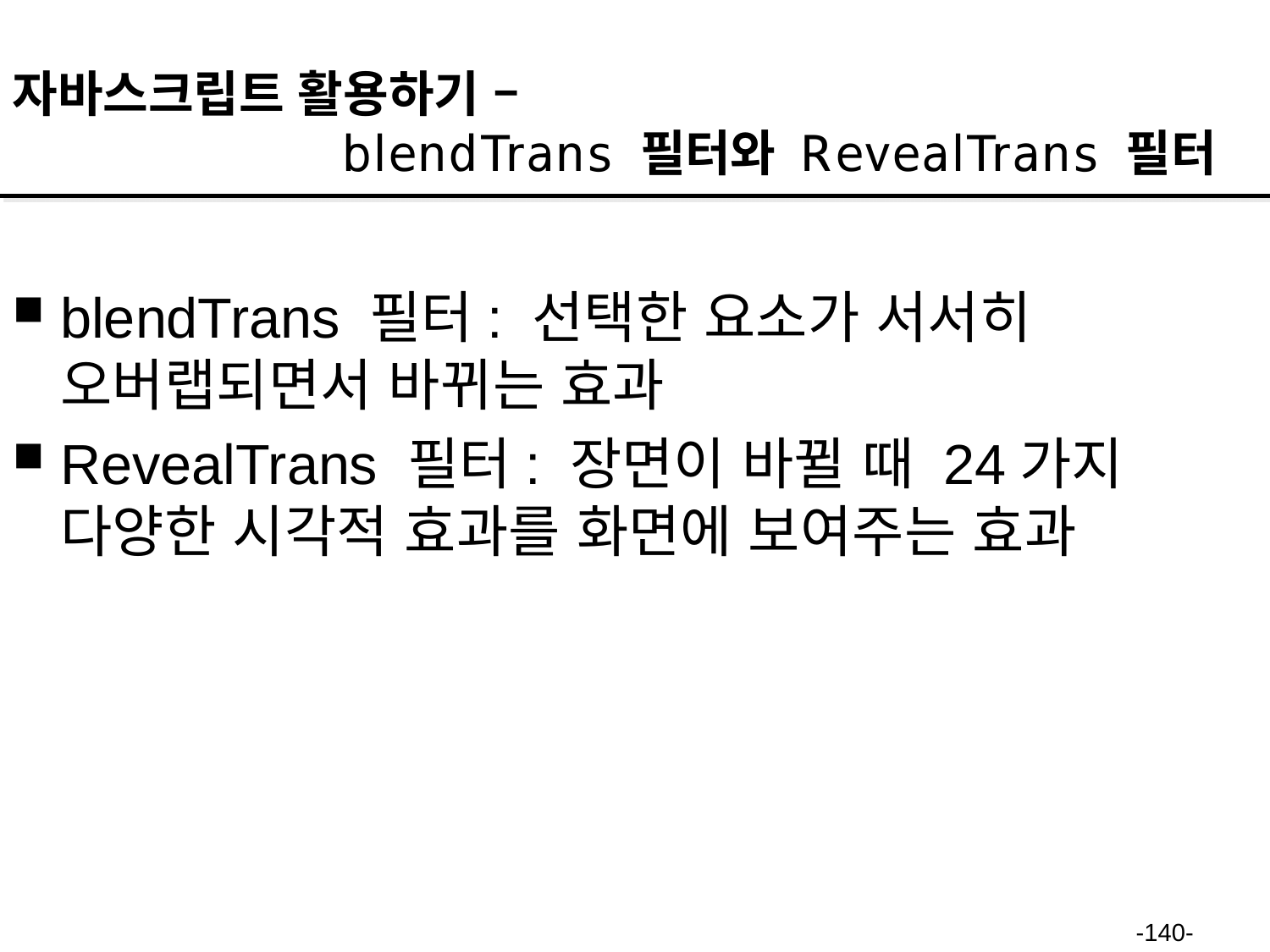

자바스크립트 활용하기 –
                       blendTrans 필터와 RevealTrans 필터
blendTrans 필터: 선택한 요소가 서서히 오버랩되면서 바뀌는 효과
RevealTrans 필터: 장면이 바뀔 때 24가지 다양한 시각적 효과를 화면에 보여주는 효과

-140-